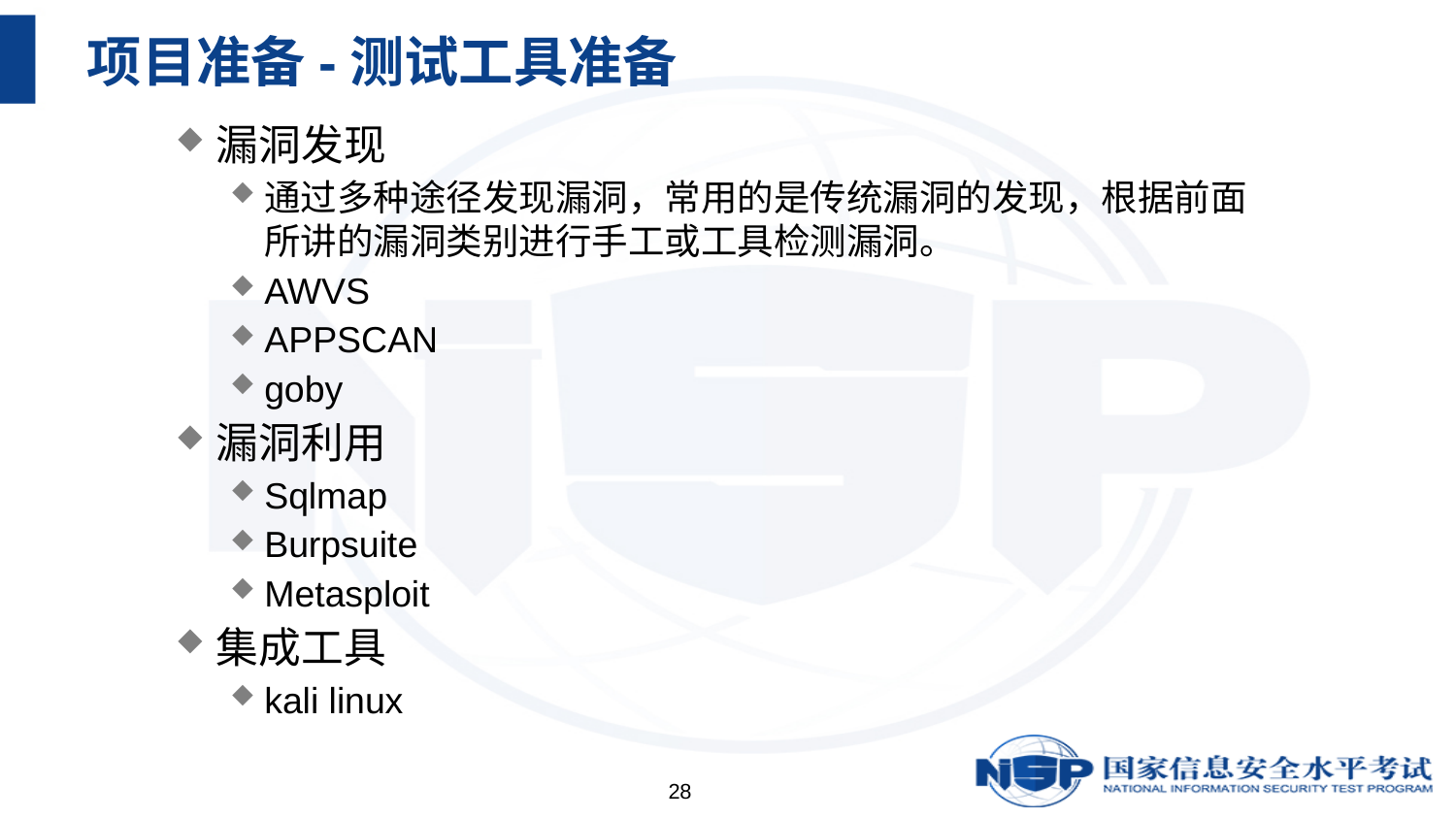

# 项目准备-测试工具准备
漏洞发现
通过多种途径发现漏洞，常用的是传统漏洞的发现，根据前面所讲的漏洞类别进行手工或工具检测漏洞。
AWVS
APPSCAN
goby
漏洞利用
Sqlmap
Burpsuite
Metasploit
集成工具
kali linux